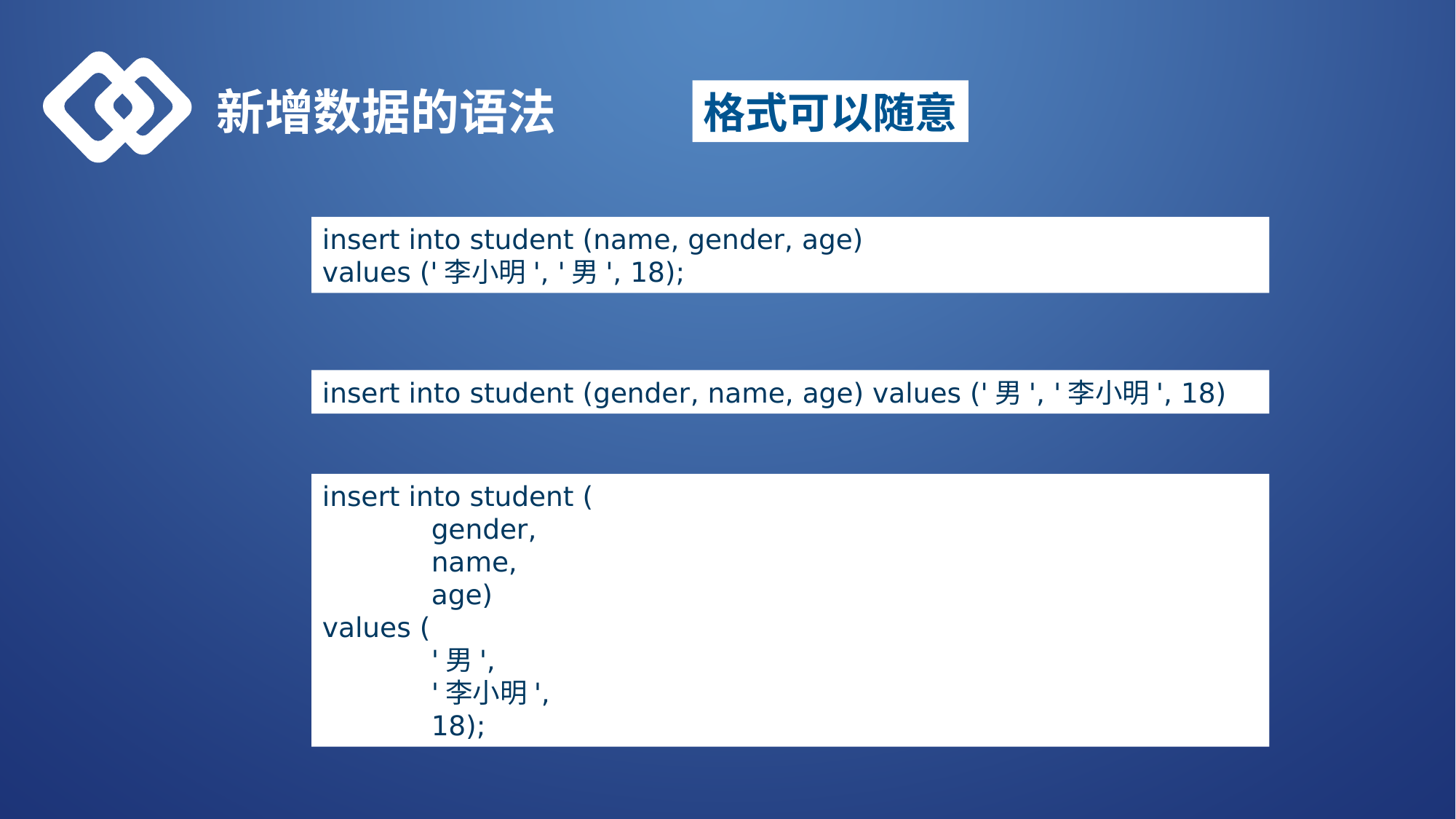

新增数据的语法

格式可以随意
insert into student (name, gender, age)
values ('李小明', '男', 18);
insert into student (gender, name, age) values ('男', '李小明', 18)
insert into student (
	gender,
	name,
	age)
values (
	'男',
	'李小明',
	18);